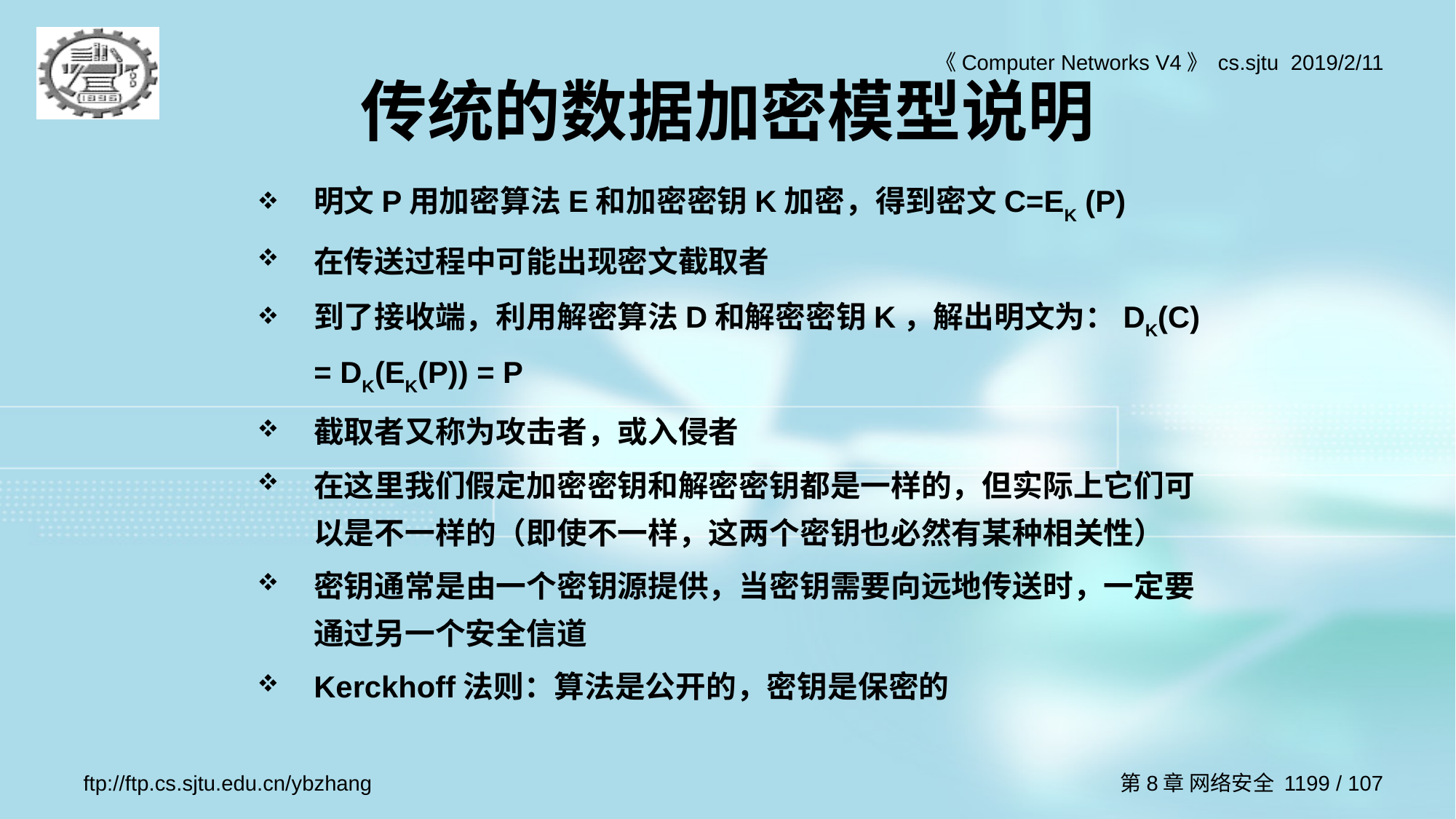

# 传统的数据加密模型说明
明文P用加密算法E和加密密钥K加密，得到密文C=EK (P)
在传送过程中可能出现密文截取者
到了接收端，利用解密算法D和解密密钥K，解出明文为：DK(C) = DK(EK(P)) = P
截取者又称为攻击者，或入侵者
在这里我们假定加密密钥和解密密钥都是一样的，但实际上它们可以是不一样的（即使不一样，这两个密钥也必然有某种相关性）
密钥通常是由一个密钥源提供，当密钥需要向远地传送时，一定要通过另一个安全信道
Kerckhoff法则：算法是公开的，密钥是保密的